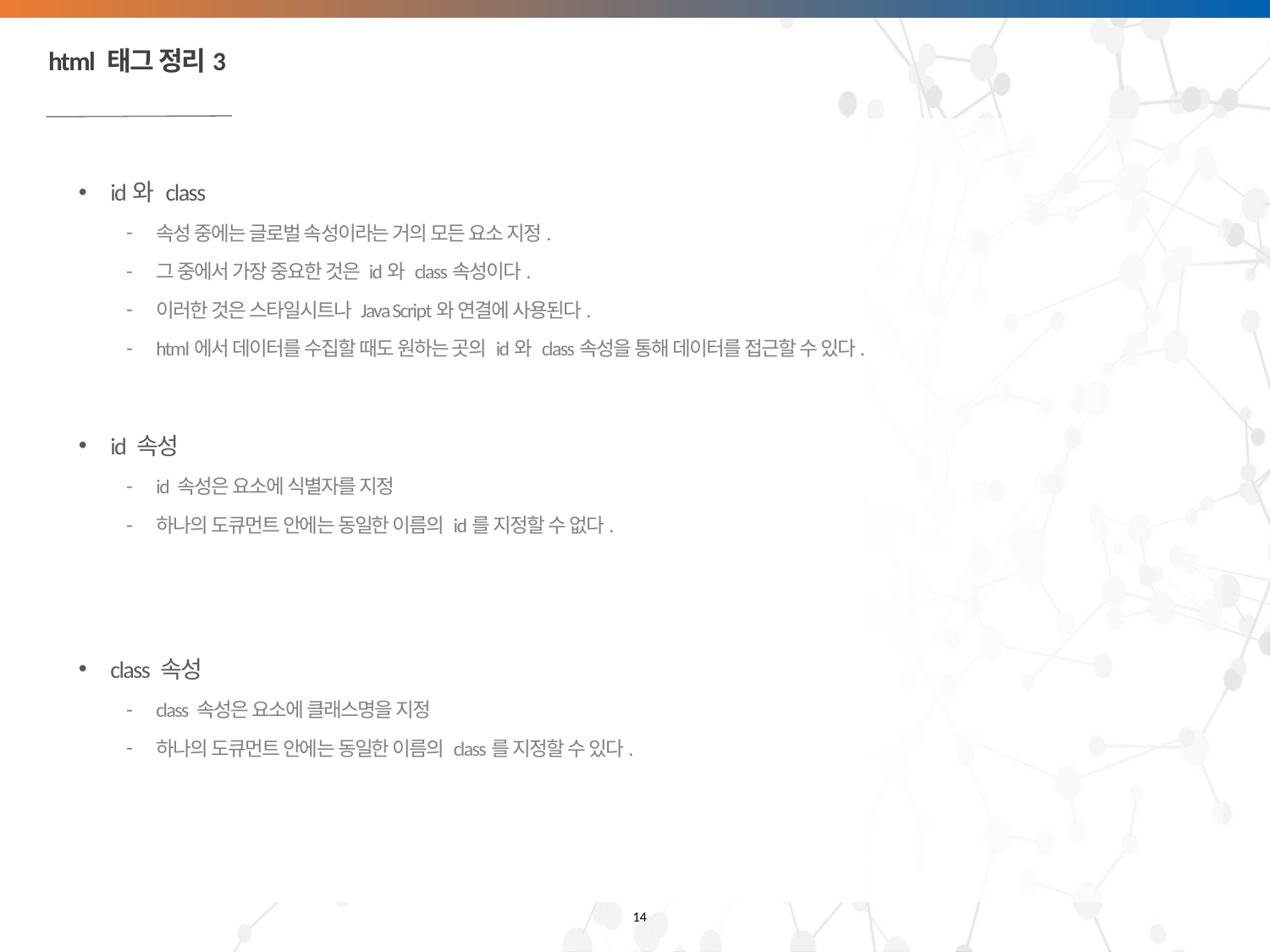

# html 태그 정리3

id와 class
속성 중에는 글로벌 속성이라는 거의 모든 요소 지정.
그 중에서 가장 중요한 것은 id와 class속성이다.
이러한 것은 스타일시트나 Java Script와 연결에 사용된다.
html에서 데이터를 수집할 때도 원하는 곳의 id와 class속성을 통해 데이터를 접근할 수 있다.

id 속성
id 속성은 요소에 식별자를 지정
하나의 도큐먼트 안에는 동일한 이름의 id를 지정할 수 없다.

class 속성
class 속성은 요소에 클래스명을 지정
하나의 도큐먼트 안에는 동일한 이름의 class를 지정할 수 있다.

14